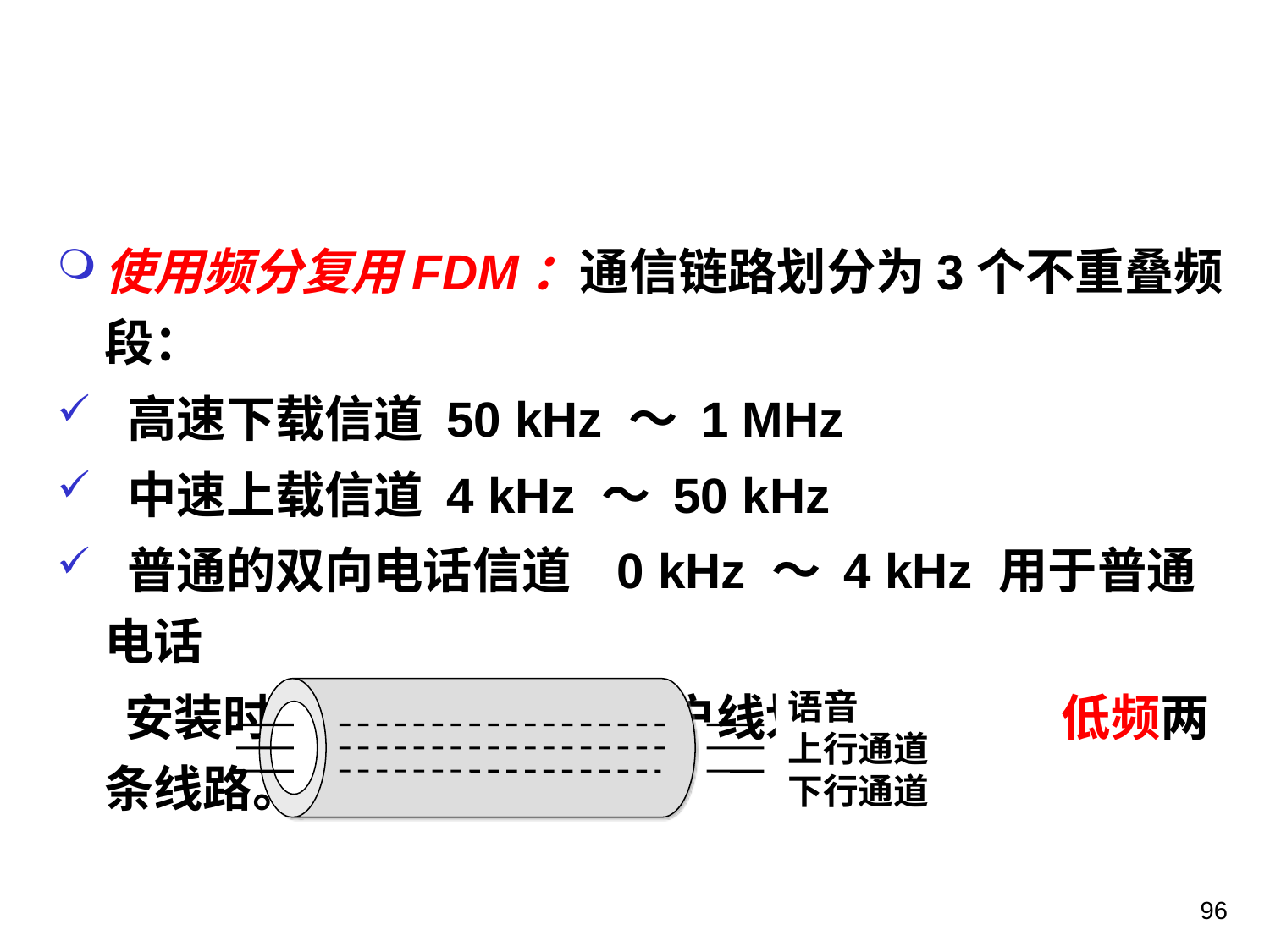

#
使用频分复用FDM：通信链路划分为3个不重叠频段：
 高速下载信道 50 kHz ～ 1 MHz
 中速上载信道 4 kHz ～ 50 kHz
 普通的双向电话信道   0 kHz ～ 4 kHz 用于普通电话
     安装时可采用分离器将入户线划分为高频和低频两条线路。

语音
上行通道
下行通道

96